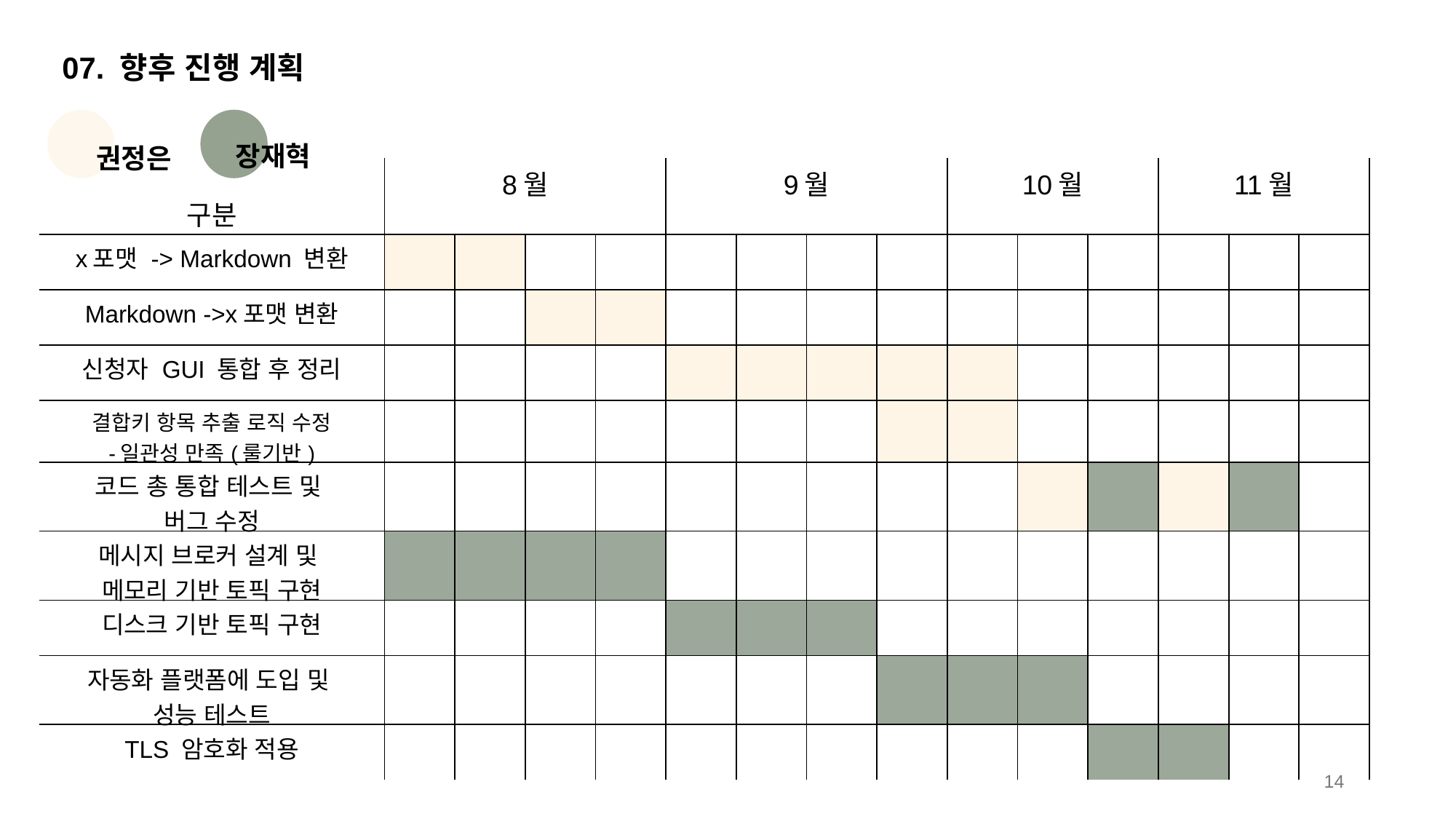

07. 향후 진행 계획

장재혁
권정은
| 구분 | 8월 |  |  |  | 9월 |  |  |  | 10월 |  |  | 11월 |  |  |
| --- | --- | --- | --- | --- | --- | --- | --- | --- | --- | --- | --- | --- | --- | --- |
| x포맷 -> Markdown 변환 |  |  |  |  |  |  |  |  |  |  |  |  |  |  |
| Markdown ->x포맷 변환 |  |  |  |  |  |  |  |  |  |  |  |  |  |  |
| 신청자 GUI 통합 후 정리 |  |  |  |  |  |  |  |  |  |  |  |  |  |  |
| 결합키 항목 추출 로직 수정 -일관성 만족(룰기반) |  |  |  |  |  |  |  |  |  |  |  |  |  |  |
| 코드 총 통합 테스트 및 버그 수정 |  |  |  |  |  |  |  |  |  |  |  |  |  |  |
| 메시지 브로커 설계 및 메모리 기반 토픽 구현 |  |  |  |  |  |  |  |  |  |  |  |  |  |  |
| 디스크 기반 토픽 구현 |  |  |  |  |  |  |  |  |  |  |  |  |  |  |
| 자동화 플랫폼에 도입 및 성능 테스트 |  |  |  |  |  |  |  |  |  |  |  |  |  |  |
| TLS 암호화 적용 |  |  |  |  |  |  |  |  |  |  |  |  |  |  |
14